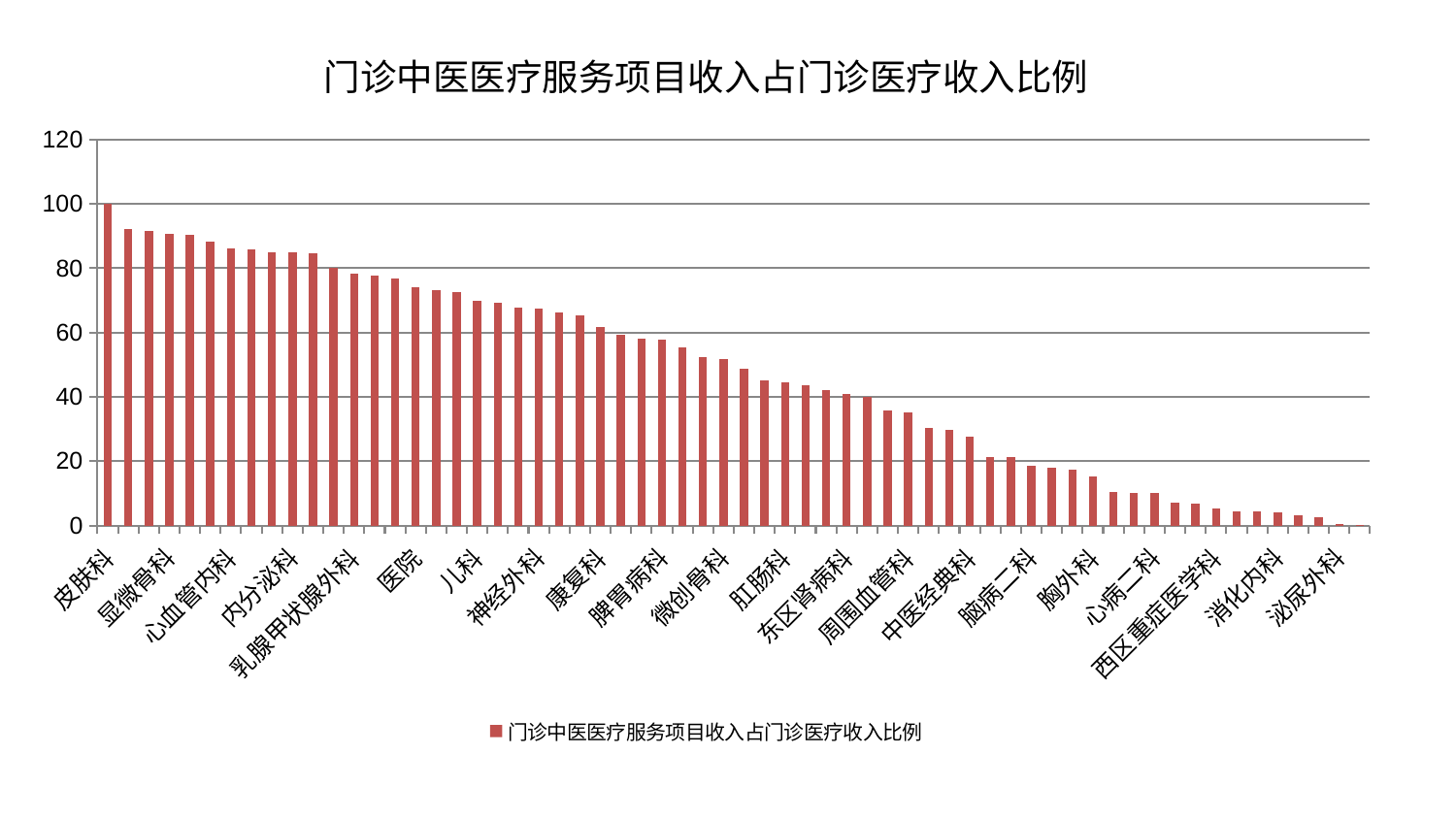

### Chart: 门诊中医医疗服务项目收入占门诊医疗收入比例

| Category | 门诊中医医疗服务项目收入占门诊医疗收入比例 |
|---|---|
| 皮肤科 | 100.0 |
| 肝病科 | 92.07208923934877 |
| 肿瘤内科 | 91.75112458376125 |
| 显微骨科 | 90.77893311325566 |
| 男科 | 90.49688677667018 |
| 心病一科 | 88.31534958113046 |
| 心血管内科 | 86.20073803164199 |
| 呼吸内科 | 85.86211886506835 |
| 肝胆外科 | 84.93624072564604 |
| 内分泌科 | 84.87103803801897 |
| 普通外科 | 84.61275506391584 |
| 肾病科 | 80.08513583405326 |
| 乳腺甲状腺外科 | 78.26398585942935 |
| 创伤骨科 | 77.6841966657918 |
| 治未病中心 | 76.71890296252259 |
| 医院 | 74.17652674208821 |
| 耳鼻喉科 | 73.23797686016466 |
| 中医外治中心 | 72.58958054318103 |
| 儿科 | 69.79593147649933 |
| 骨科 | 69.1252722679812 |
| 美容皮肤科 | 67.70993977419818 |
| 神经外科 | 67.41858015667187 |
| 小儿骨科 | 66.19050520432701 |
| 东区重症医学科 | 65.39718971022795 |
| 康复科 | 61.849749376000716 |
| 心病四科 | 59.22363229051566 |
| 身心医学科 | 58.131189343986165 |
| 脾胃病科 | 57.70631507559799 |
| 老年医学科 | 55.48386292304437 |
| 综合内科 | 52.305026062647755 |
| 微创骨科 | 51.750506930942805 |
| 血液科 | 48.762281711079055 |
| 口腔科 | 45.09808915373312 |
| 肛肠科 | 44.42098762122211 |
| 眼科 | 43.54365540189098 |
| 心病三科 | 41.95074600163213 |
| 东区肾病科 | 40.74254764394516 |
| 小儿推拿科 | 39.89847481711555 |
| 重症医学科 | 35.615107811726496 |
| 周围血管科 | 35.224454565873174 |
| 脊柱骨科 | 30.253752254372856 |
| 产科 | 29.857168049249005 |
| 中医经典科 | 27.642447218739143 |
| 脑病三科 | 21.38268788945716 |
| 关节骨科 | 21.215375905899393 |
| 脑病二科 | 18.454741796383665 |
| 脾胃科消化科合并 | 18.061207121439814 |
| 妇科妇二科合并 | 17.412324845209625 |
| 胸外科 | 15.334870518340749 |
| 妇二科 | 10.403103791501733 |
| 肾脏内科 | 10.121185559293068 |
| 心病二科 | 9.968001428030204 |
| 妇科 | 7.200597932612164 |
| 神经内科 | 6.67851272187261 |
| 西区重症医学科 | 5.356832290511204 |
| 风湿病科 | 4.386731423968859 |
| 推拿科 | 4.383840513589465 |
| 消化内科 | 4.16337335724104 |
| 运动损伤骨科 | 3.215927165722276 |
| 针灸科 | 2.492092387145517 |
| 泌尿外科 | 0.5393907269425124 |
| 脑病一科 | 0.012579725796624253 |
69